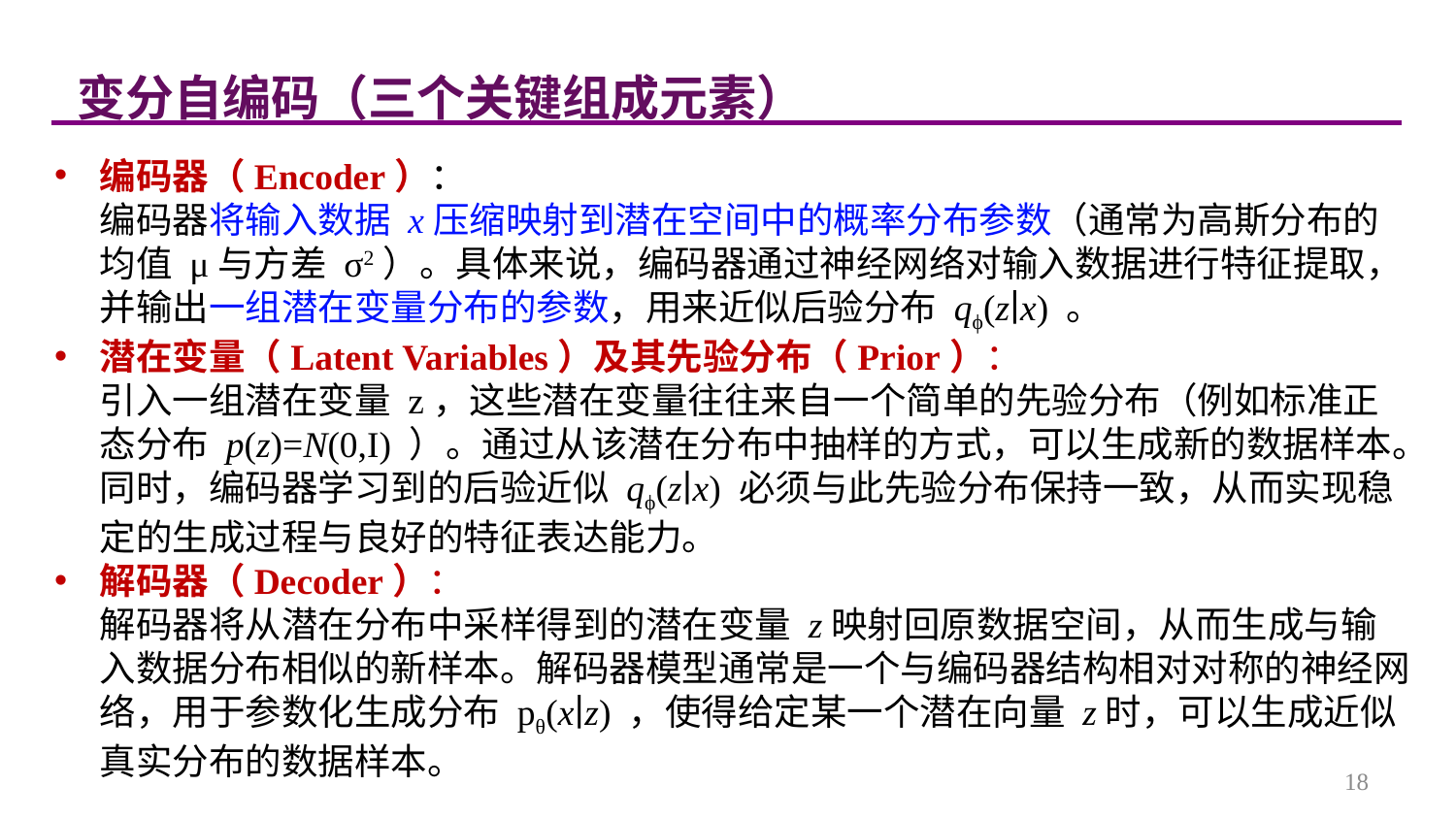

变分自编码（三个关键组成元素）
编码器（Encoder）：
编码器将输入数据 x压缩映射到潜在空间中的概率分布参数（通常为高斯分布的均值 μ与方差 σ2）。具体来说，编码器通过神经网络对输入数据进行特征提取，并输出一组潜在变量分布的参数，用来近似后验分布 qϕ(z∣x) 。
潜在变量（Latent Variables）及其先验分布（Prior）：
引入一组潜在变量 z，这些潜在变量往往来自一个简单的先验分布（例如标准正态分布 p(z)=N(0,I) ）。通过从该潜在分布中抽样的方式，可以生成新的数据样本。同时，编码器学习到的后验近似 qϕ(z∣x) 必须与此先验分布保持一致，从而实现稳定的生成过程与良好的特征表达能力。
解码器（Decoder）：
解码器将从潜在分布中采样得到的潜在变量 z映射回原数据空间，从而生成与输入数据分布相似的新样本。解码器模型通常是一个与编码器结构相对对称的神经网络，用于参数化生成分布 pθ(x∣z) ，使得给定某一个潜在向量 z时，可以生成近似真实分布的数据样本。
18